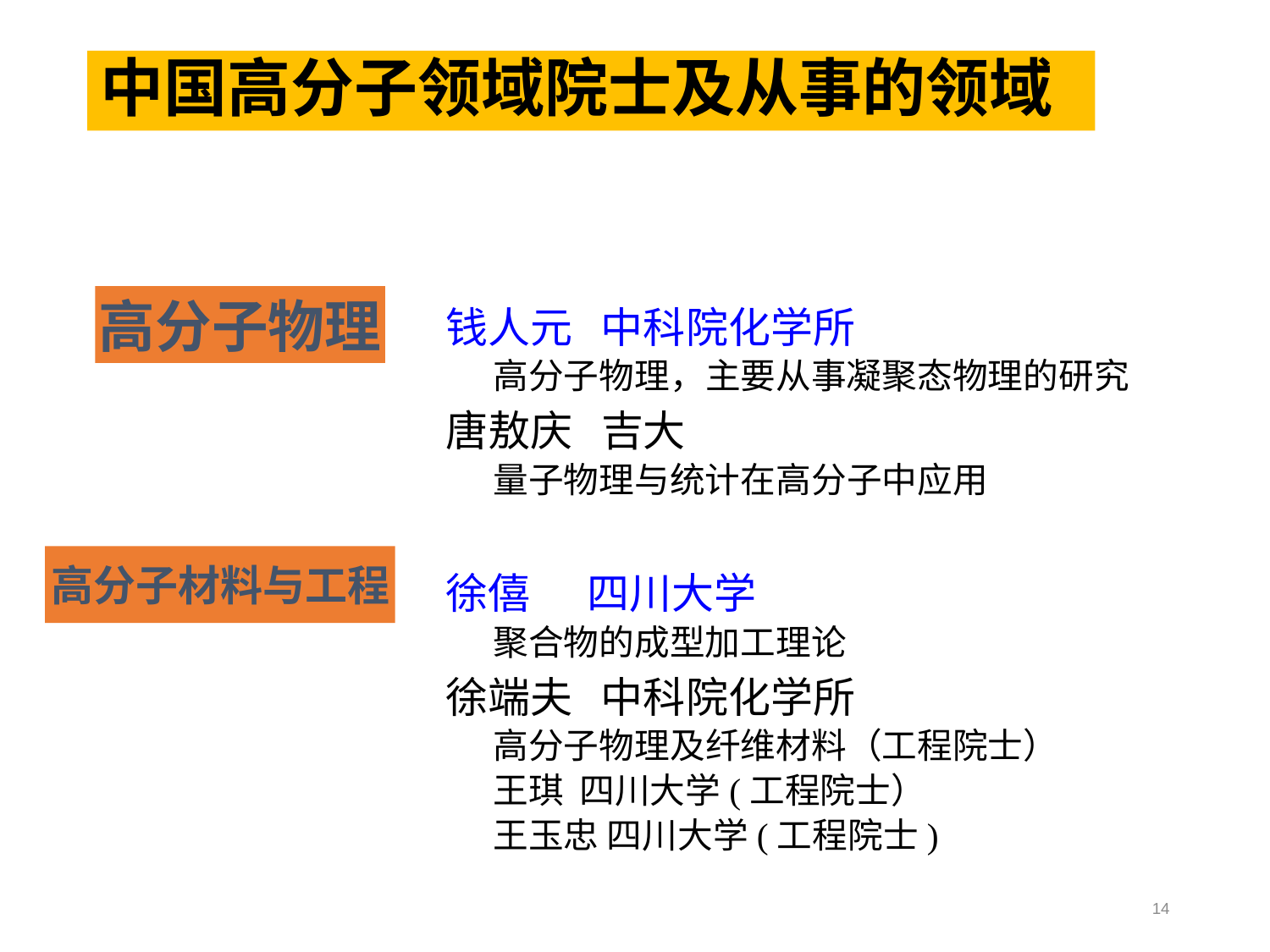

# 中国高分子领域院士及从事的领域

钱人元   中科院化学所
高分子物理，主要从事凝聚态物理的研究
唐敖庆   吉大
量子物理与统计在高分子中应用

徐僖      四川大学
聚合物的成型加工理论
徐端夫   中科院化学所
高分子物理及纤维材料（工程院士）
王琪  四川大学(工程院士）
王玉忠 四川大学(工程院士)
高分子物理
高分子材料与工程
14